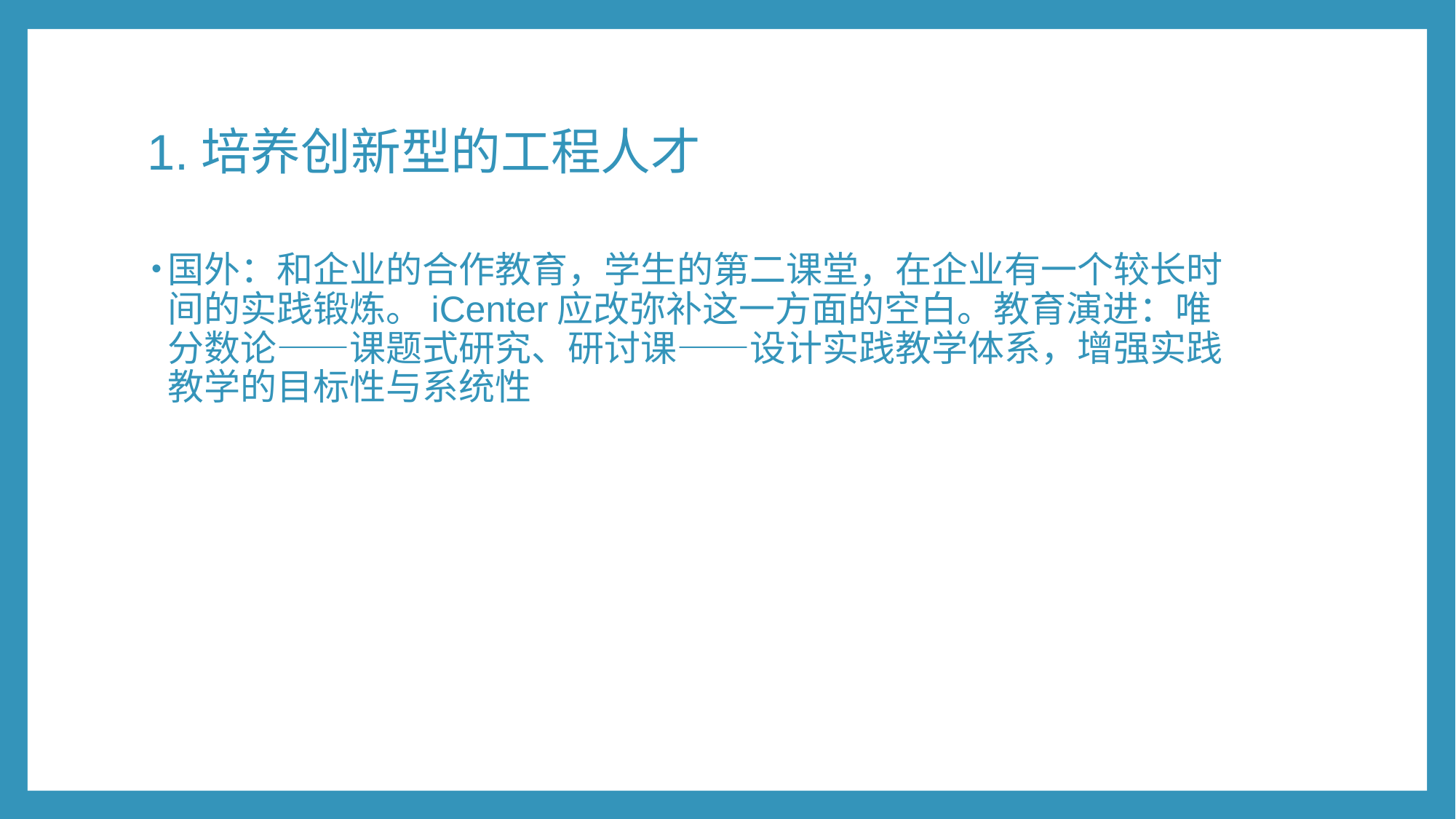

# 1.培养创新型的工程人才
国外：和企业的合作教育，学生的第二课堂，在企业有一个较长时间的实践锻炼。iCenter应改弥补这一方面的空白。教育演进：唯分数论——课题式研究、研讨课——设计实践教学体系，增强实践教学的目标性与系统性